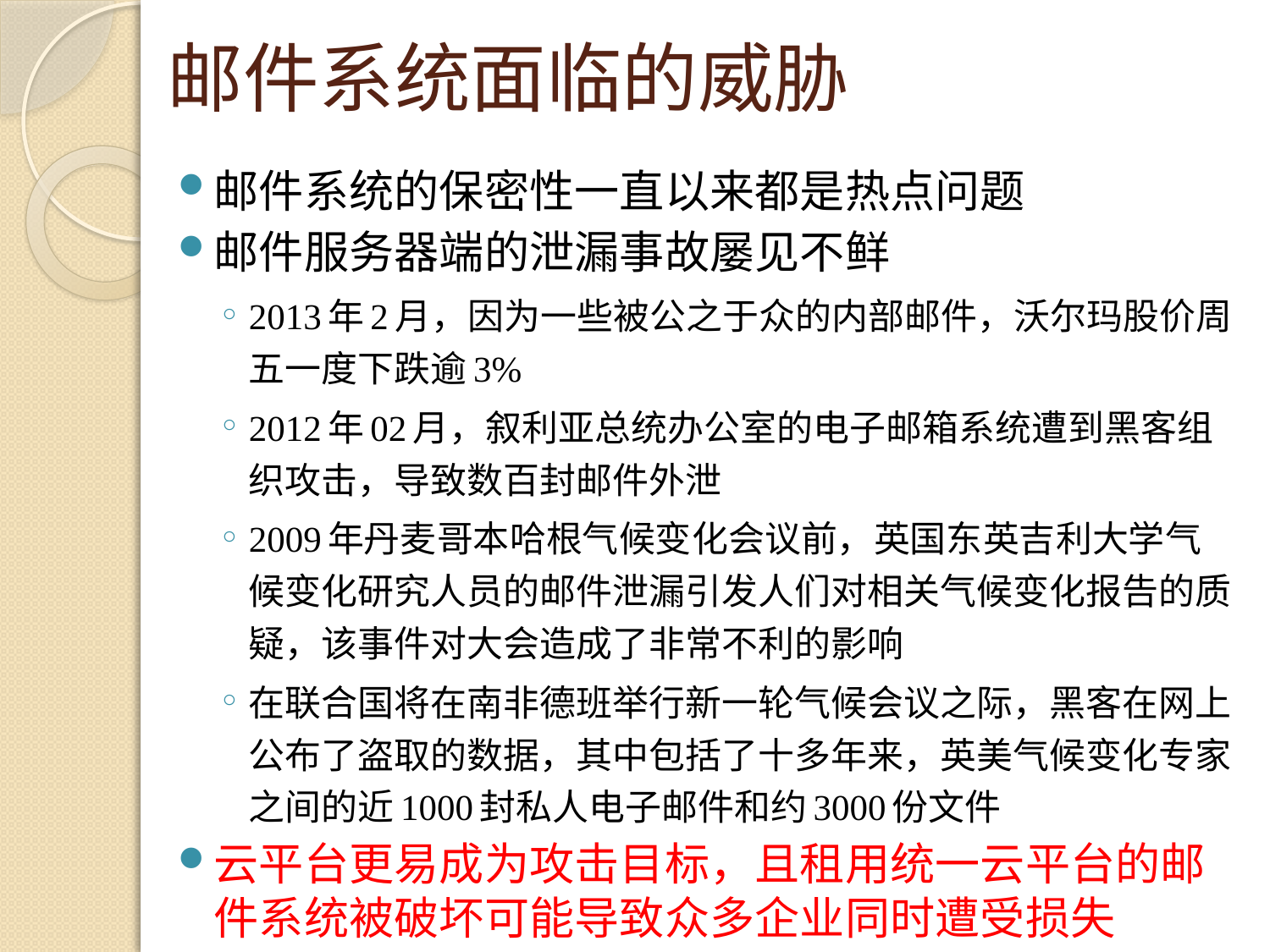

# 邮件系统面临的威胁
邮件系统的保密性一直以来都是热点问题
邮件服务器端的泄漏事故屡见不鲜
2013年2月，因为一些被公之于众的内部邮件，沃尔玛股价周五一度下跌逾3%
2012年02月，叙利亚总统办公室的电子邮箱系统遭到黑客组织攻击，导致数百封邮件外泄
2009年丹麦哥本哈根气候变化会议前，英国东英吉利大学气候变化研究人员的邮件泄漏引发人们对相关气候变化报告的质疑，该事件对大会造成了非常不利的影响
在联合国将在南非德班举行新一轮气候会议之际，黑客在网上公布了盗取的数据，其中包括了十多年来，英美气候变化专家之间的近1000封私人电子邮件和约3000份文件
云平台更易成为攻击目标，且租用统一云平台的邮件系统被破坏可能导致众多企业同时遭受损失